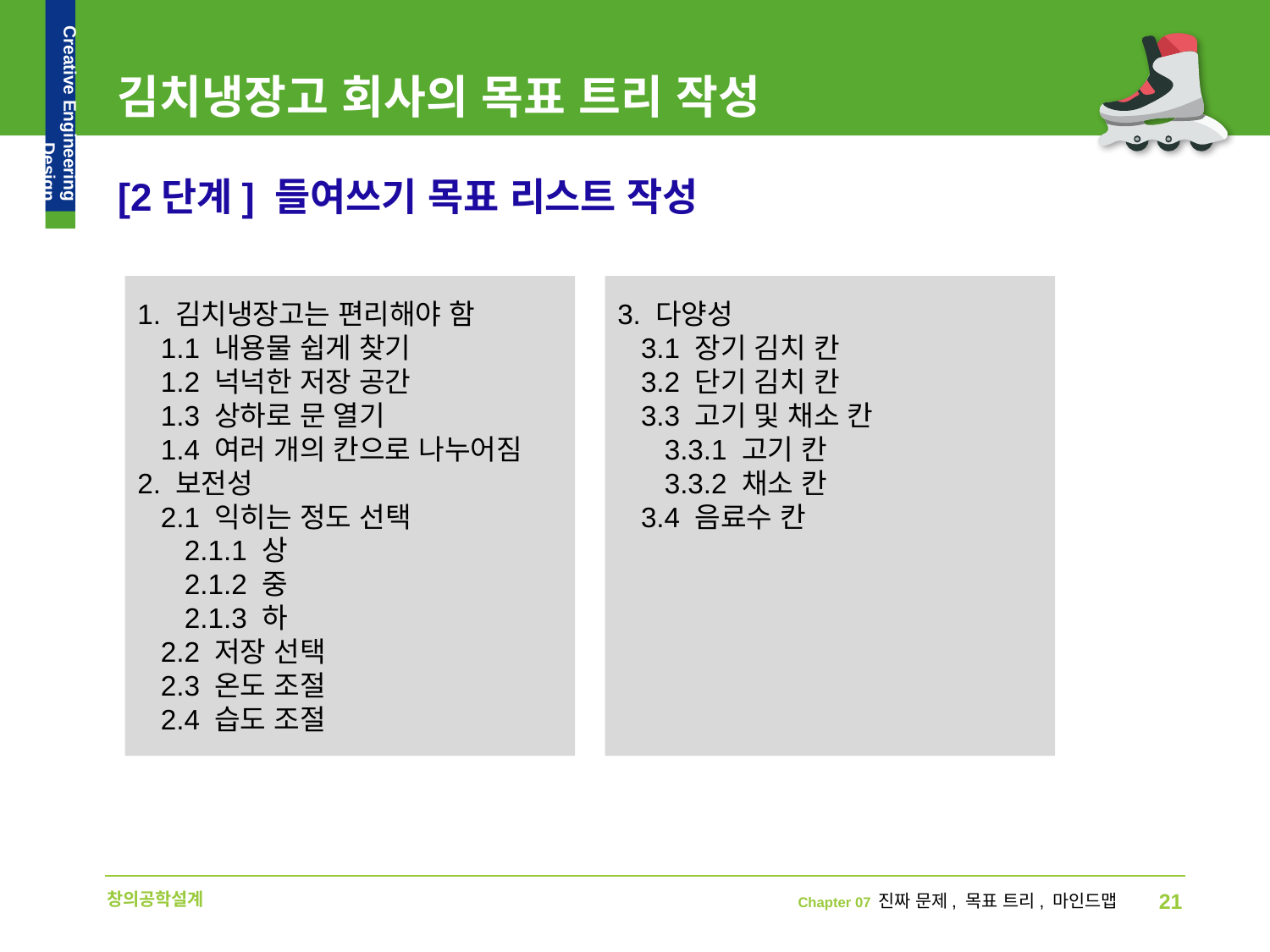

# 김치냉장고 회사의 목표 트리 작성
[2단계] 들여쓰기 목표 리스트 작성
3. 다양성
   3.1 장기 김치 칸
   3.2 단기 김치 칸
   3.3 고기 및 채소 칸
      3.3.1 고기 칸
      3.3.2 채소 칸
   3.4 음료수 칸

1. 김치냉장고는 편리해야 함
   1.1 내용물 쉽게 찾기
   1.2 넉넉한 저장 공간
   1.3 상하로 문 열기
   1.4 여러 개의 칸으로 나누어짐
2. 보전성
   2.1 익히는 정도 선택
      2.1.1 상
      2.1.2 중
      2.1.3 하
   2.2 저장 선택
   2.3 온도 조절
   2.4 습도 조절